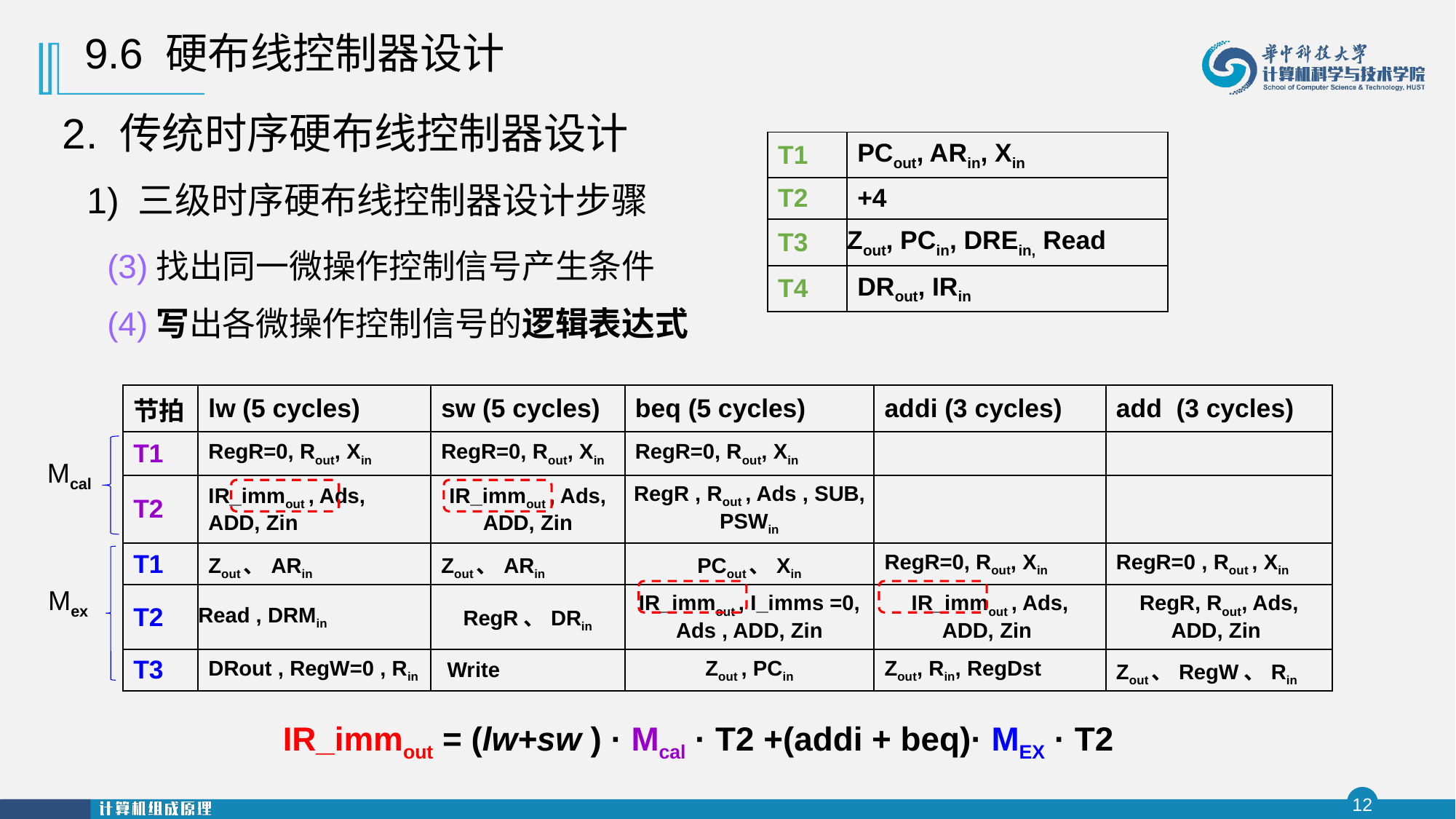

9.6 硬布线控制器设计
2. 传统时序硬布线控制器设计
| T1 | PCout, ARin, Xin |
| --- | --- |
| T2 | +4 |
| T3 | Zout, PCin, DREin, Read |
| T4 | DRout, IRin |
1) 三级时序硬布线控制器设计步骤
(3)找出同一微操作控制信号产生条件
(4)写出各微操作控制信号的逻辑表达式
| 节拍 | lw (5 cycles) | sw (5 cycles) | beq (5 cycles) | addi (3 cycles) | add (3 cycles) |
| --- | --- | --- | --- | --- | --- |
| T1 | RegR=0, Rout, Xin | RegR=0, Rout, Xin | RegR=0, Rout, Xin |  |  |
| T2 | IR\_immout , Ads, ADD, Zin | IR\_immout , Ads, ADD, Zin | RegR , Rout , Ads , SUB, PSWin |  |  |
| T1 | Zout、ARin | Zout、ARin | PCout、Xin | RegR=0, Rout, Xin | RegR=0 , Rout , Xin |
| T2 | Read , DRMin | RegR、DRin | IR\_immout , I\_imms =0, Ads , ADD, Zin | IR\_immout , Ads, ADD, Zin | RegR, Rout, Ads, ADD, Zin |
| T3 | DRout , RegW=0 , Rin | Write | Zout , PCin | Zout, Rin, RegDst | Zout、RegW、Rin |

Mcal

Mex

IR_immout = (lw+sw ) · Mcal · T2 +(addi + beq)· MEX · T2